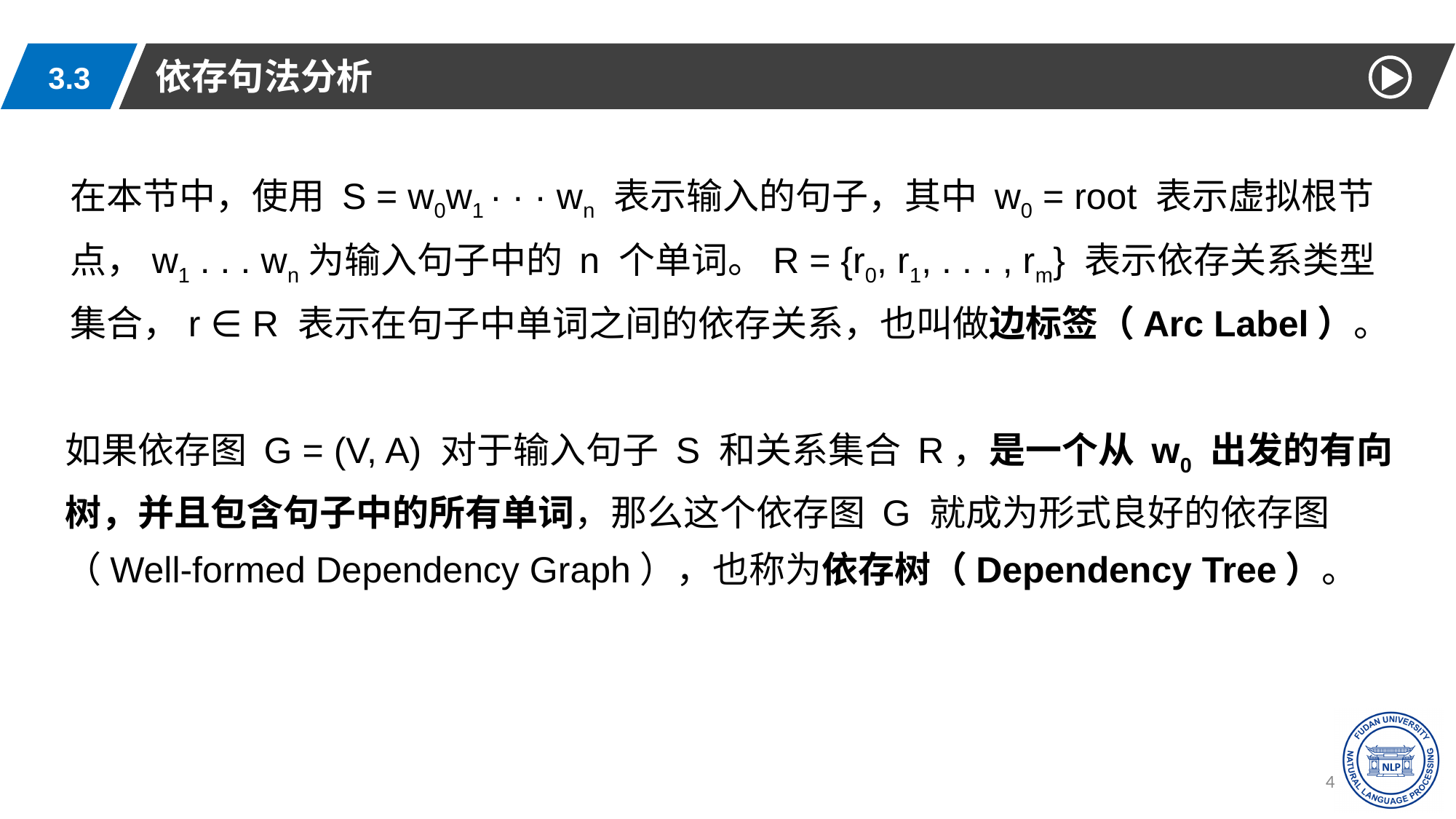

依存句法分析
3.3

在本节中，使用 S = w0w1 · · · wn 表示输入的句子，其中 w0 = root 表示虚拟根节点，w1 . . . wn为输入句子中的 n 个单词。R = {r0, r1, . . . , rm} 表示依存关系类型集合，r ∈ R 表示在句子中单词之间的依存关系，也叫做边标签（Arc Label）。
如果依存图 G = (V, A) 对于输入句子 S 和关系集合 R，是一个从 w0 出发的有向树，并且包含句子中的所有单词，那么这个依存图 G 就成为形式良好的依存图（Well-formed Dependency Graph），也称为依存树（Dependency Tree）。
41